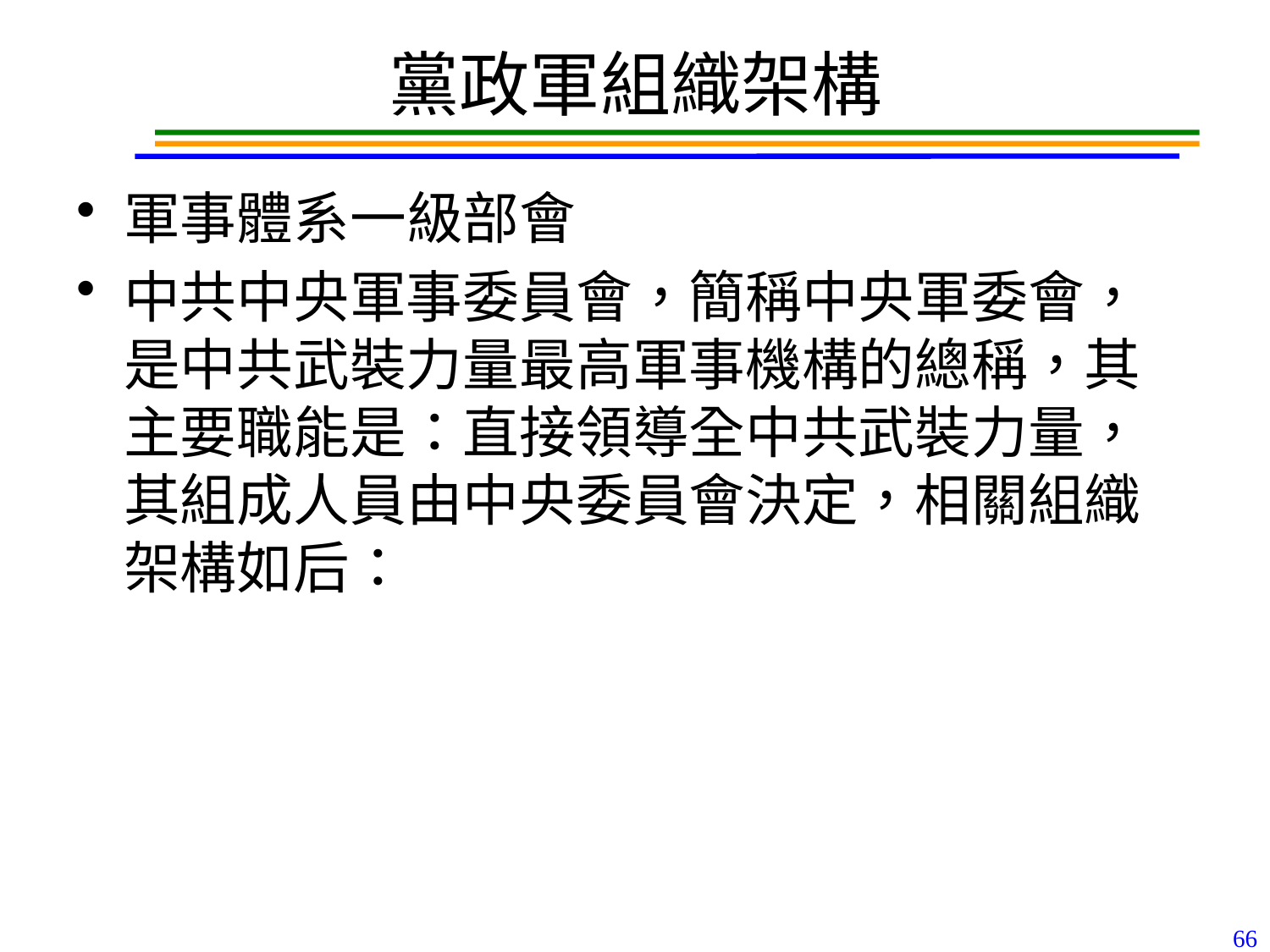

# 黨政軍組織架構
軍事體系一級部會
中共中央軍事委員會，簡稱中央軍委會，是中共武裝力量最高軍事機構的總稱，其主要職能是：直接領導全中共武裝力量，其組成人員由中央委員會決定，相關組織架構如后：

66